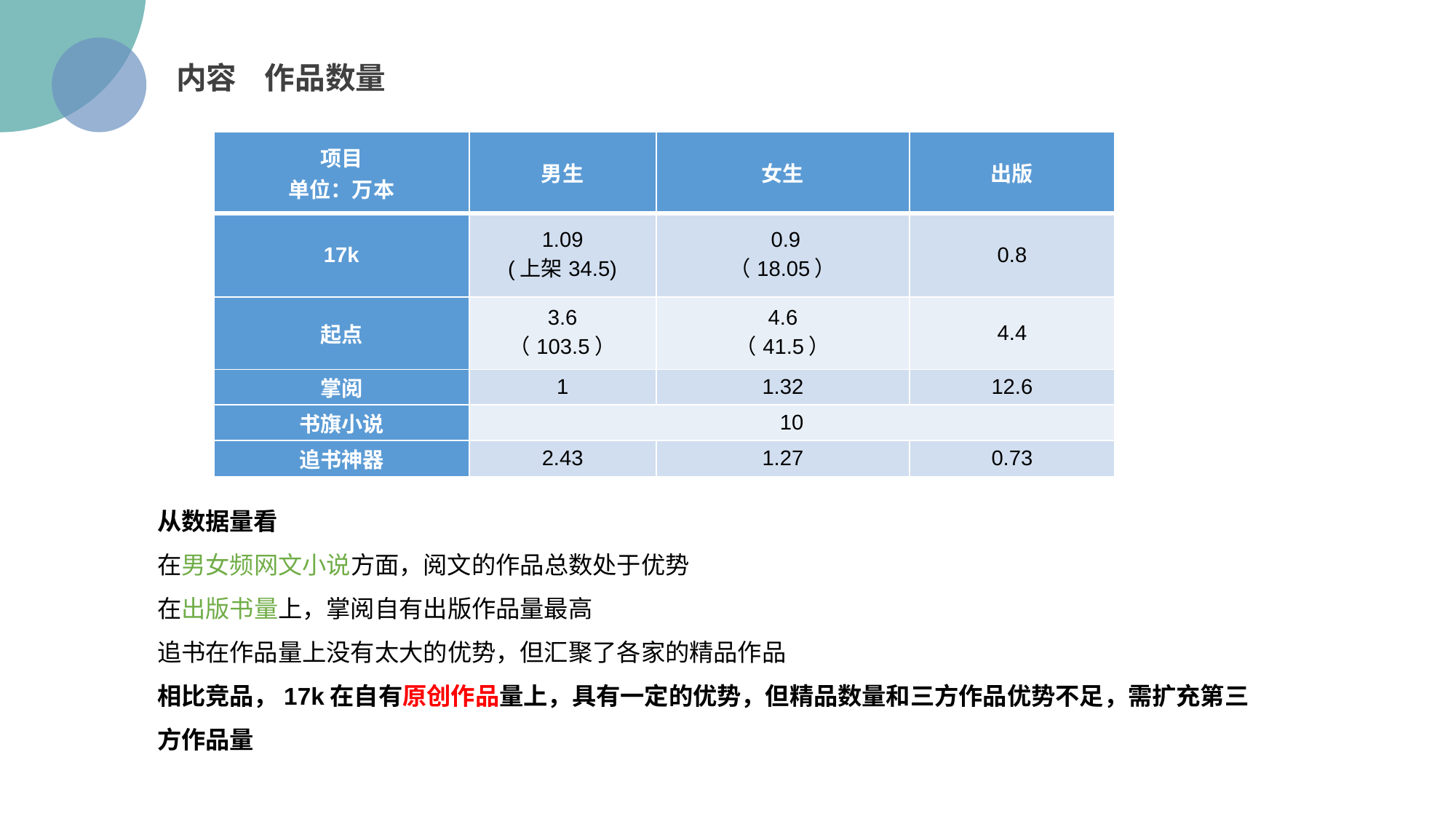

内容    作品数量
| 项目 单位：万本 | 男生 | 女生 | 出版 |
| --- | --- | --- | --- |
| 17k | 1.09 (上架34.5) | 0.9 （18.05） | 0.8 |
| 起点 | 3.6 （103.5） | 4.6 （41.5） | 4.4 |
| 掌阅 | 1 | 1.32 | 12.6 |
| 书旗小说 | 10 |  |  |
| 追书神器 | 2.43 | 1.27 | 0.73 |
从数据量看
在男女频网文小说方面，阅文的作品总数处于优势
在出版书量上，掌阅自有出版作品量最高
追书在作品量上没有太大的优势，但汇聚了各家的精品作品
相比竞品，17k在自有原创作品量上，具有一定的优势，但精品数量和三方作品优势不足，需扩充第三方作品量